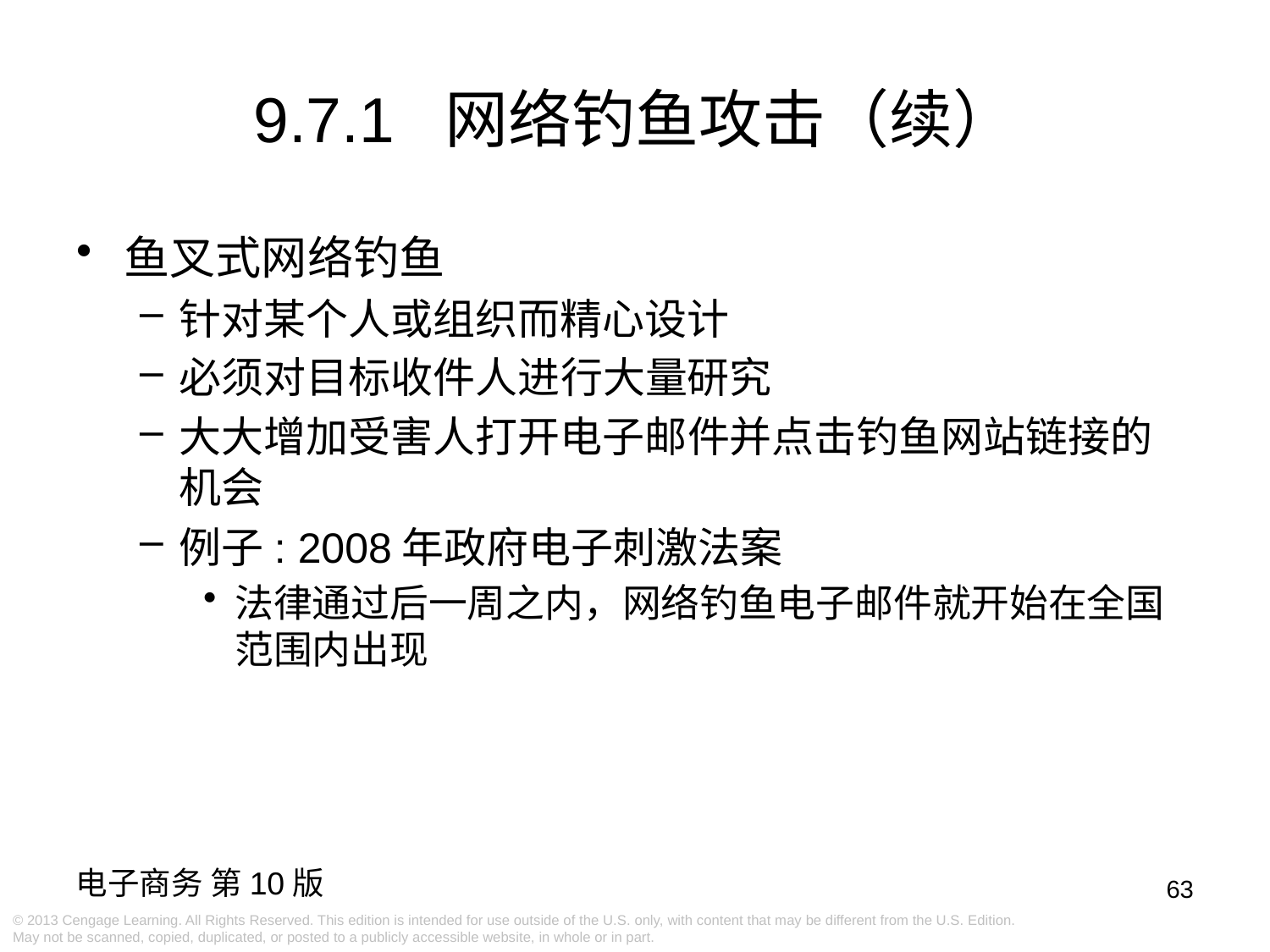

9.7.1  网络钓鱼攻击（续）
鱼叉式网络钓鱼
针对某个人或组织而精心设计
必须对目标收件人进行大量研究
大大增加受害人打开电子邮件并点击钓鱼网站链接的机会
例子: 2008年政府电子刺激法案
法律通过后一周之内，网络钓鱼电子邮件就开始在全国范围内出现

63